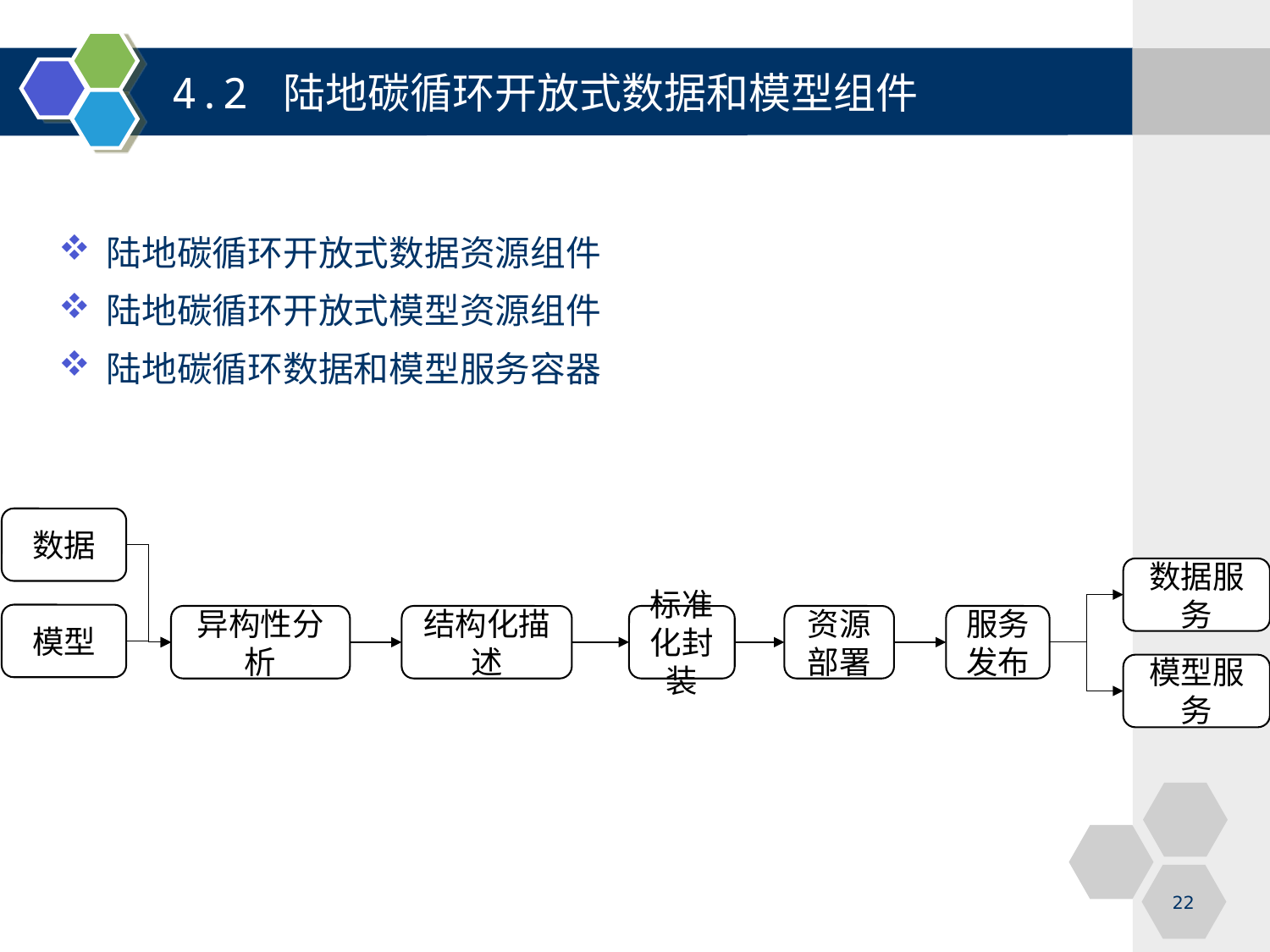

4.2 陆地碳循环开放式数据和模型组件
陆地碳循环开放式数据资源组件
陆地碳循环开放式模型资源组件
陆地碳循环数据和模型服务容器
数据
数据服务
模型
异构性分析
结构化描述
标准化封装
资源部署
服务发布
模型服务
服务组件
22